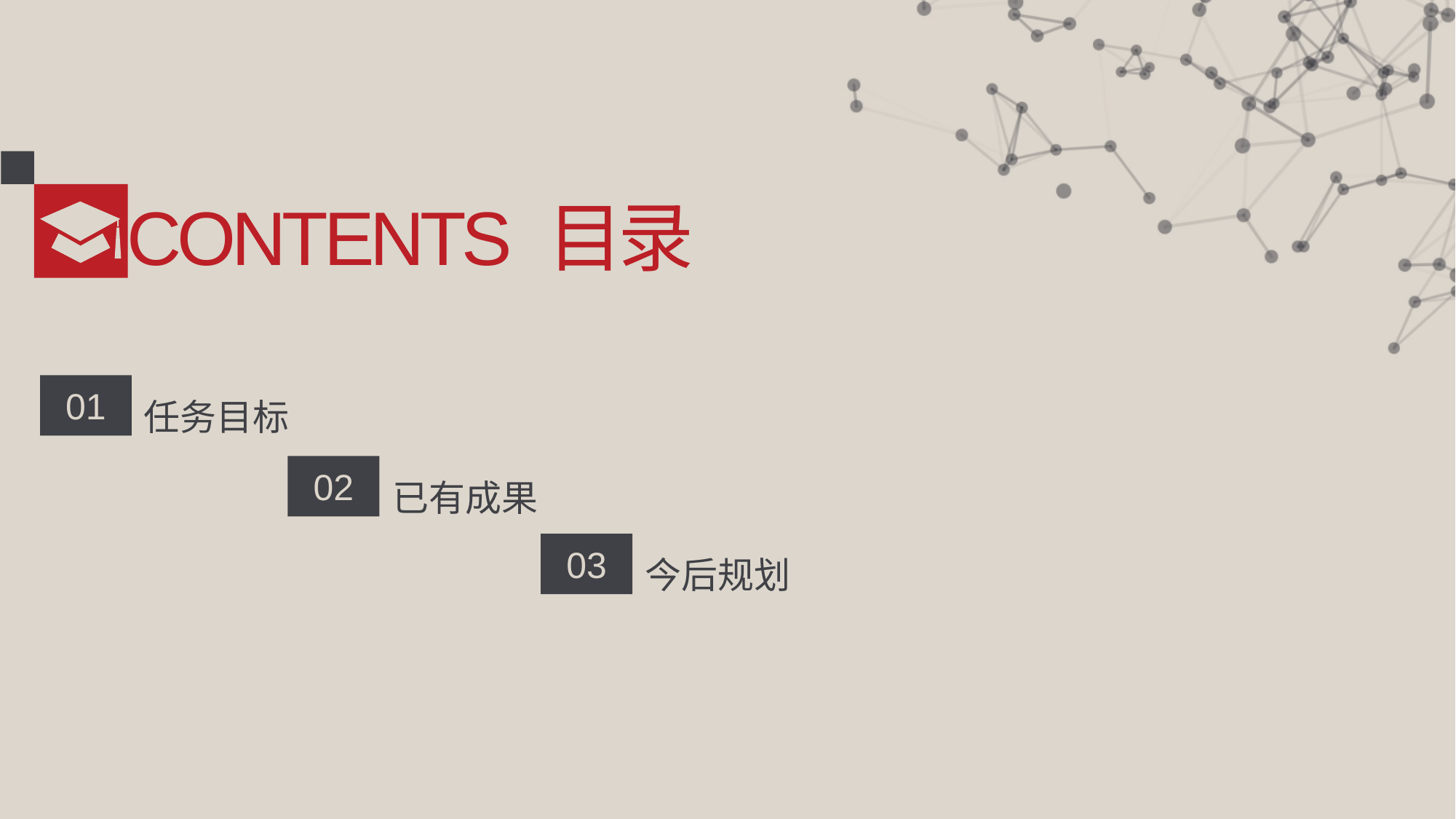

CONTENTS 目录
任务目标
01
已有成果
02
今后规划
03